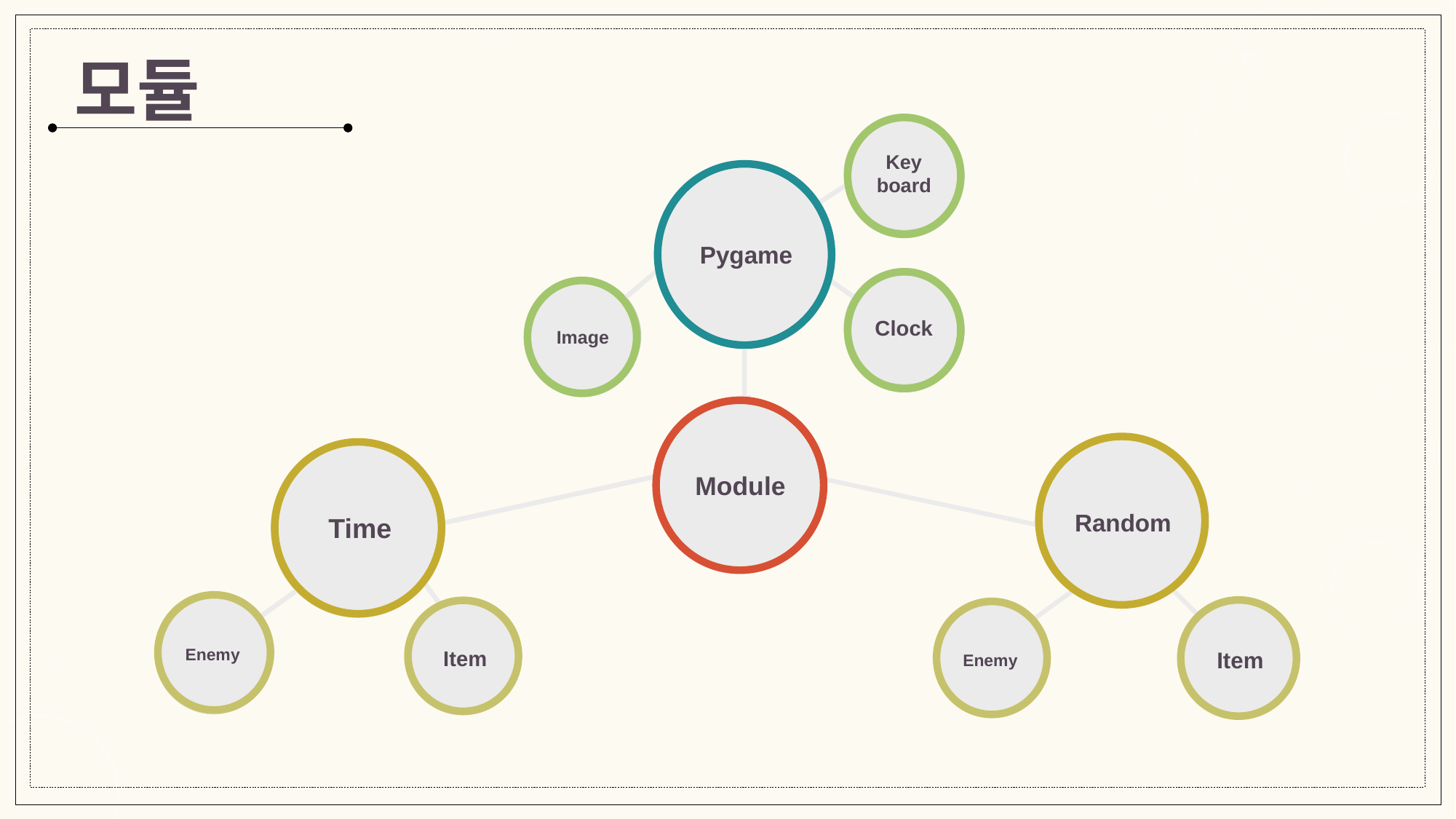

모듈
Key
board

Pygame
Clock

Image

Key
board

Pygame
Clock

Image

Module

Random

Item

Enemy

Time

Enemy

Item

Time

Enemy

Item